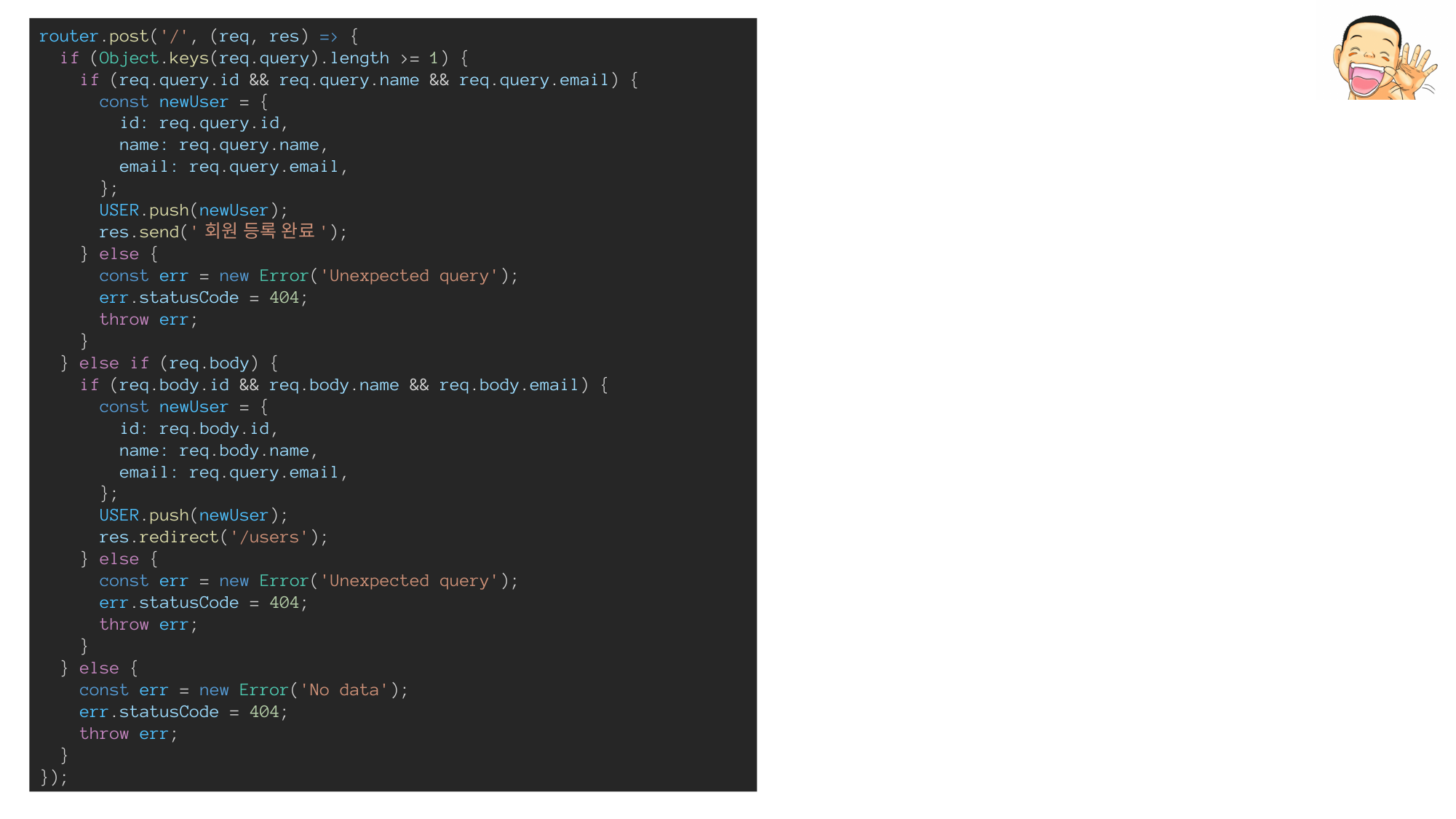

router.post('/', (req, res) => {
  if (Object.keys(req.query).length >= 1) {
    if (req.query.id && req.query.name && req.query.email) {
      const newUser = {
        id: req.query.id,
        name: req.query.name,
        email: req.query.email,
      };
      USER.push(newUser);
      res.send('회원 등록 완료');
    } else {
      const err = new Error('Unexpected query');
      err.statusCode = 404;
      throw err;
    }
  } else if (req.body) {
    if (req.body.id && req.body.name && req.body.email) {
      const newUser = {
        id: req.body.id,
        name: req.body.name,
        email: req.query.email,
      };
      USER.push(newUser);
      res.redirect('/users');
    } else {
      const err = new Error('Unexpected query');
      err.statusCode = 404;
      throw err;
    }
  } else {
    const err = new Error('No data');
    err.statusCode = 404;
    throw err;
  }
});